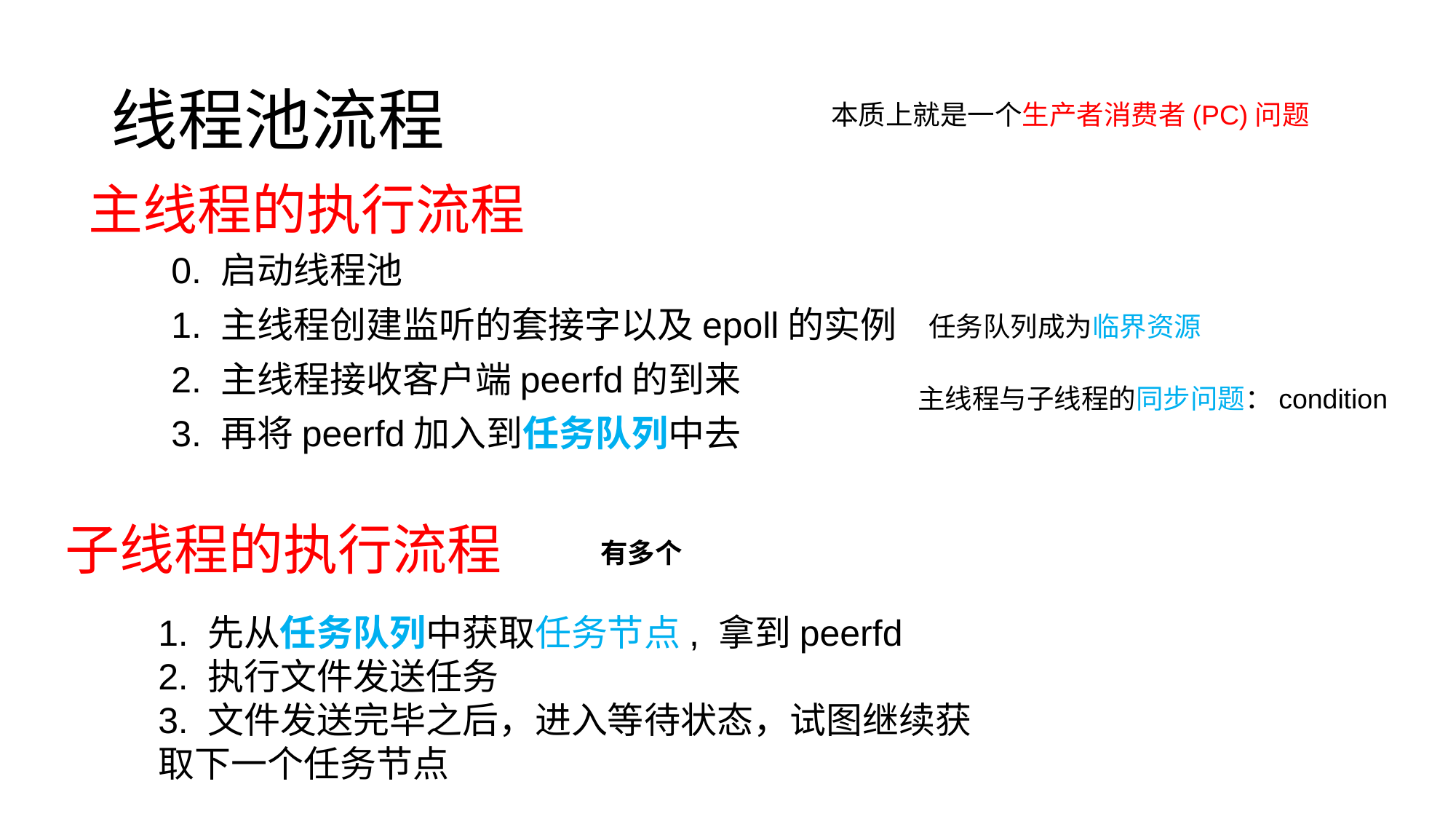

# 线程池流程
本质上就是一个生产者消费者(PC)问题
主线程的执行流程
0. 启动线程池
1. 主线程创建监听的套接字以及epoll的实例
2. 主线程接收客户端peerfd的到来
3. 再将peerfd加入到任务队列中去
任务队列成为临界资源
主线程与子线程的同步问题：condition
子线程的执行流程
有多个
1. 先从任务队列中获取任务节点, 拿到peerfd
2. 执行文件发送任务
3. 文件发送完毕之后，进入等待状态，试图继续获取下一个任务节点